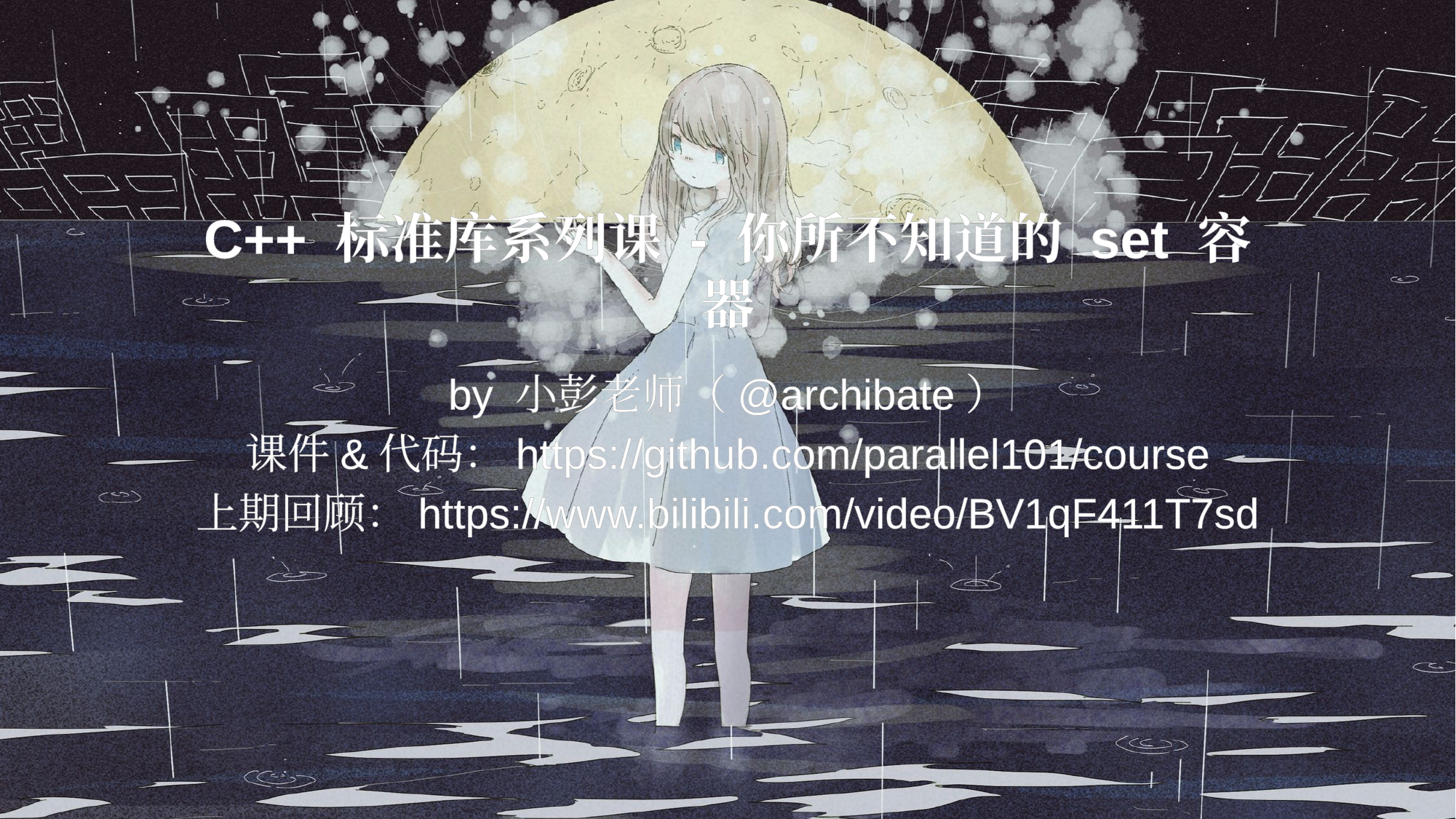

# C++ 标准库系列课 - 你所不知道的 set 容器
by 小彭老师（@archibate）
课件&代码：https://github.com/parallel101/course
上期回顾：https://www.bilibili.com/video/BV1qF411T7sd